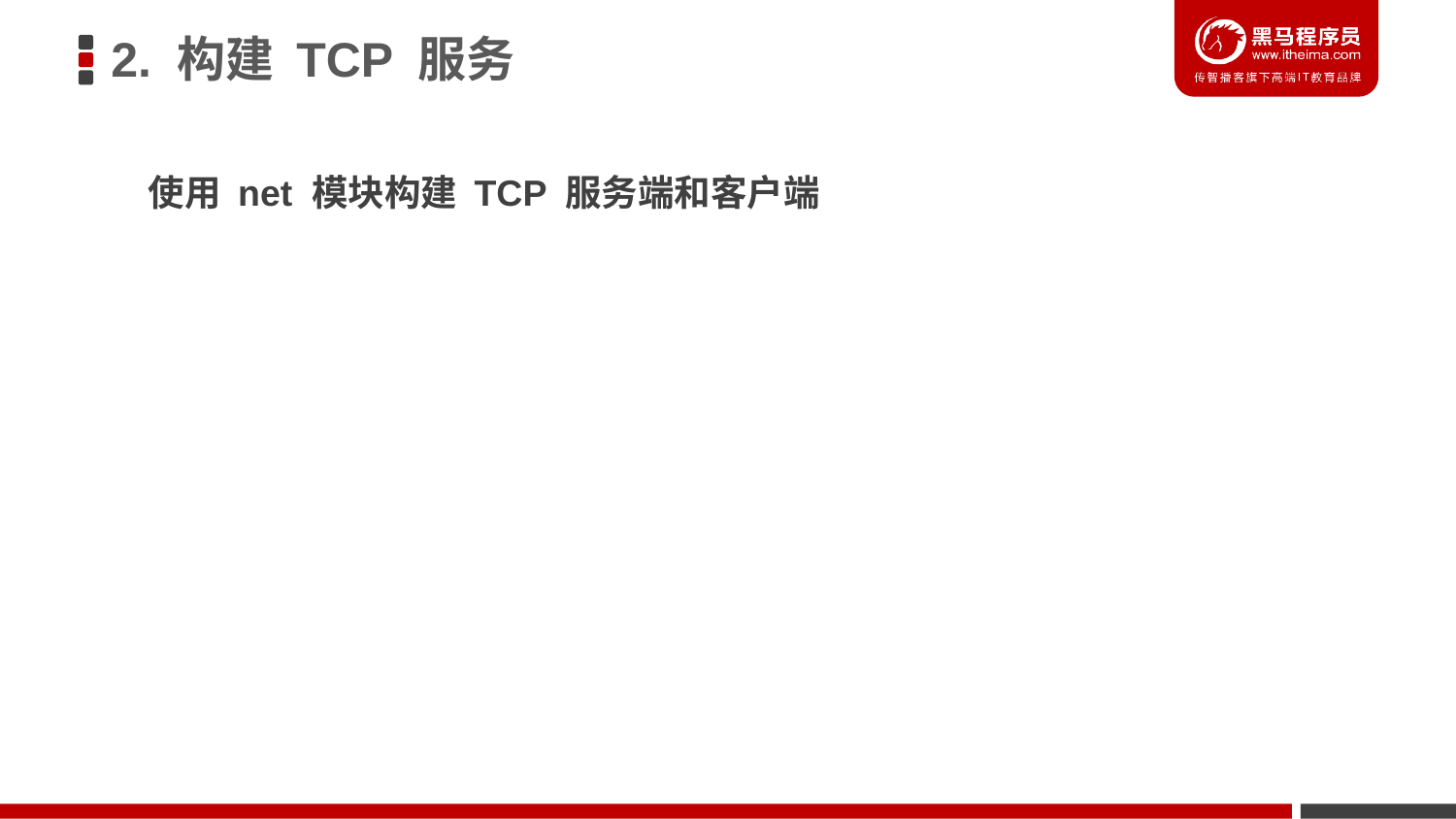

2. 构建 TCP 服务
使用 net 模块构建 TCP 服务端和客户端